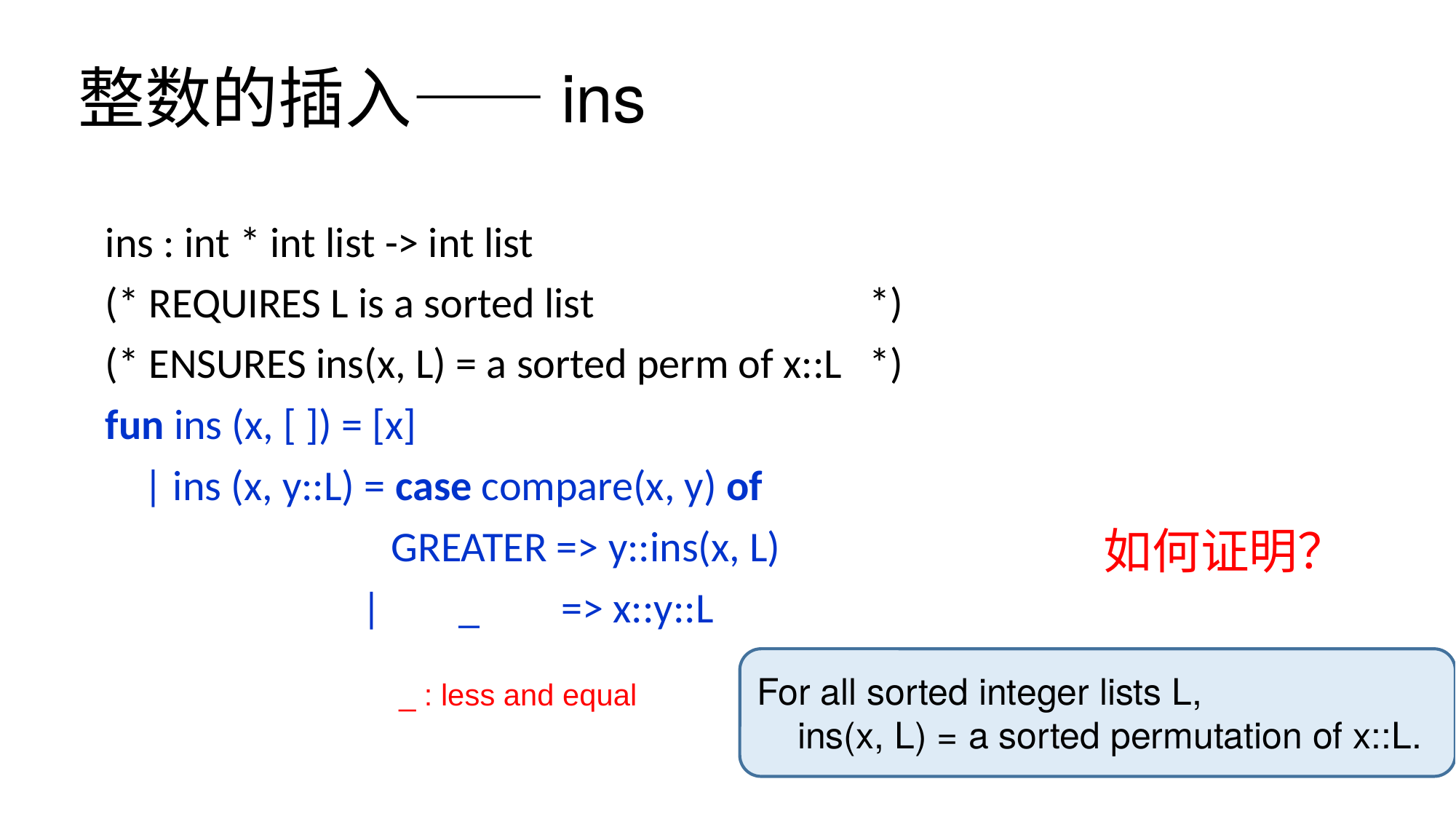

# 整数的插入——ins
ins : int * int list -> int list
(* REQUIRES L is a sorted list 			*)
(* ENSURES ins(x, L) = a sorted perm of x::L 	*)
fun ins (x, [ ]) = [x]
    | ins (x, y::L) = case compare(x, y) of
		       GREATER => y::ins(x, L)
		    |        _ 	  => x::y::L
如何证明？
For all sorted integer lists L,
    ins(x, L) = a sorted permutation of x::L.
 _ : less and equal